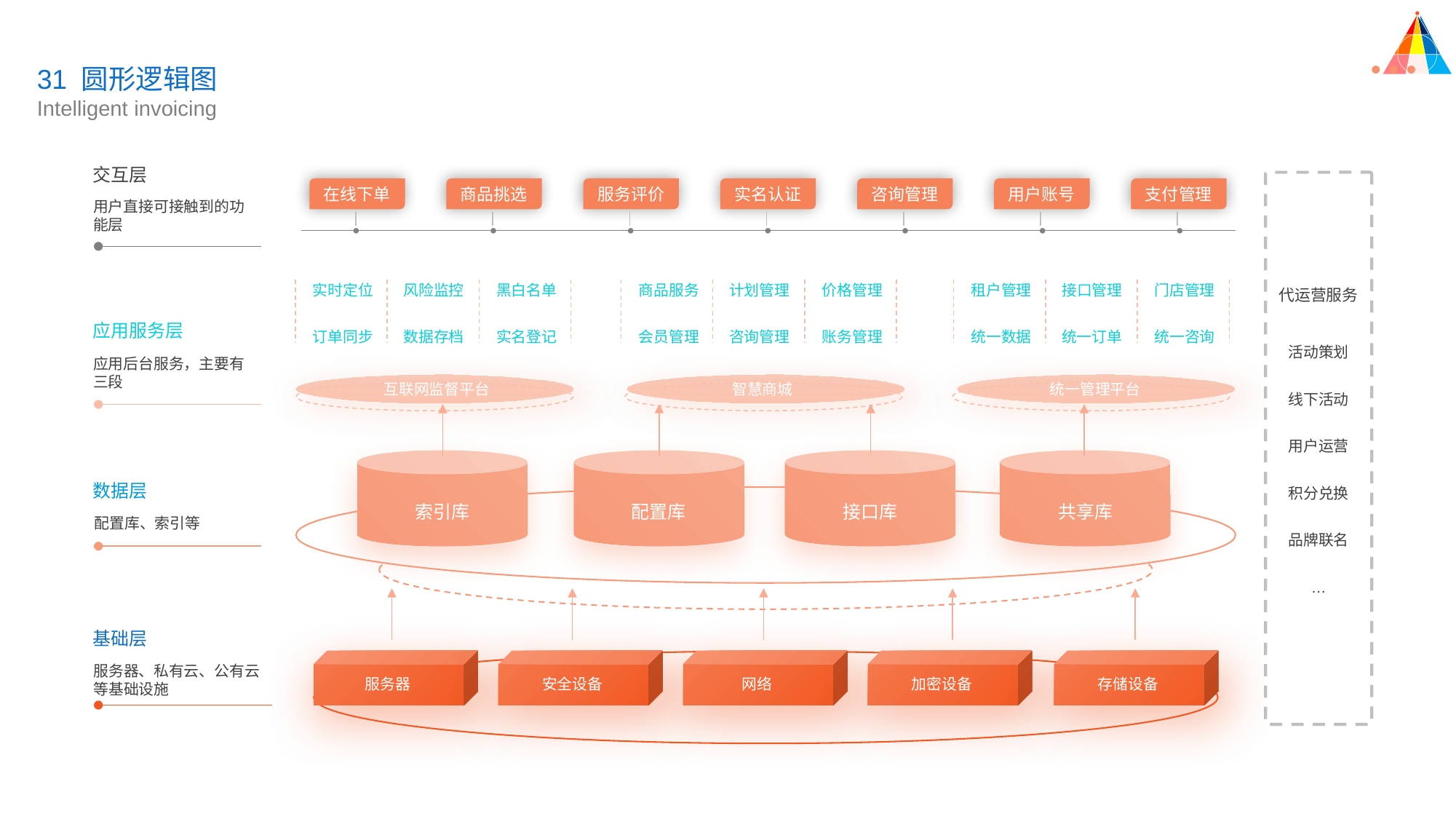

31 圆形逻辑图

Intelligent invoicing
交互层

在线下单

商品挑选

服务评价

实名认证

咨询管理

用户账号

支付管理
用户直接可接触到的功
能层

实时定位
风险监控
黑白名单
商品服务
计划管理
价格管理
租户管理
接口管理
门店管理
代运营服务
应用服务层
订单同步
数据存档
实名登记
会员管理
咨询管理
账务管理
统一数据
统一订单
统一咨询
活动策划
应用后台服务，主要有
三段
互联网监督平台
智慧商城
统一管理平台

线下活动
用户运营

数据层
积分兑换

索引库
配置库
接口库
共享库
配置库、索引等
品牌联名

…
基础层

服务器、私有云、公有云
等基础设施
服务器
安全设备
网络
加密设备
存储设备